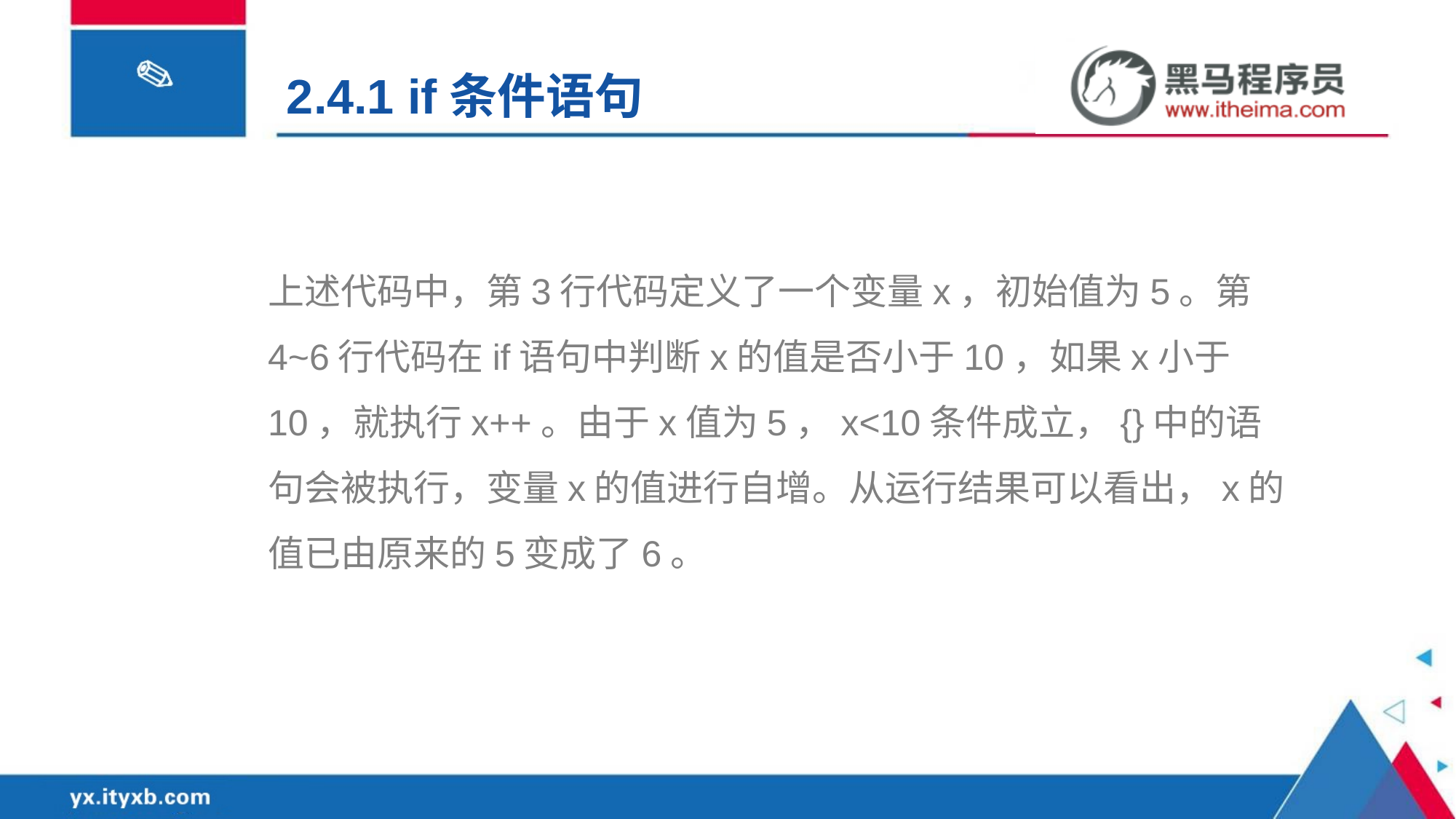

2.4.1 if条件语句

上述代码中，第3行代码定义了一个变量x，初始值为5。第4~6行代码在if语句中判断x的值是否小于10，如果x小于10，就执行x++。由于x值为5，x<10条件成立，{}中的语句会被执行，变量x的值进行自增。从运行结果可以看出，x的值已由原来的5变成了6。